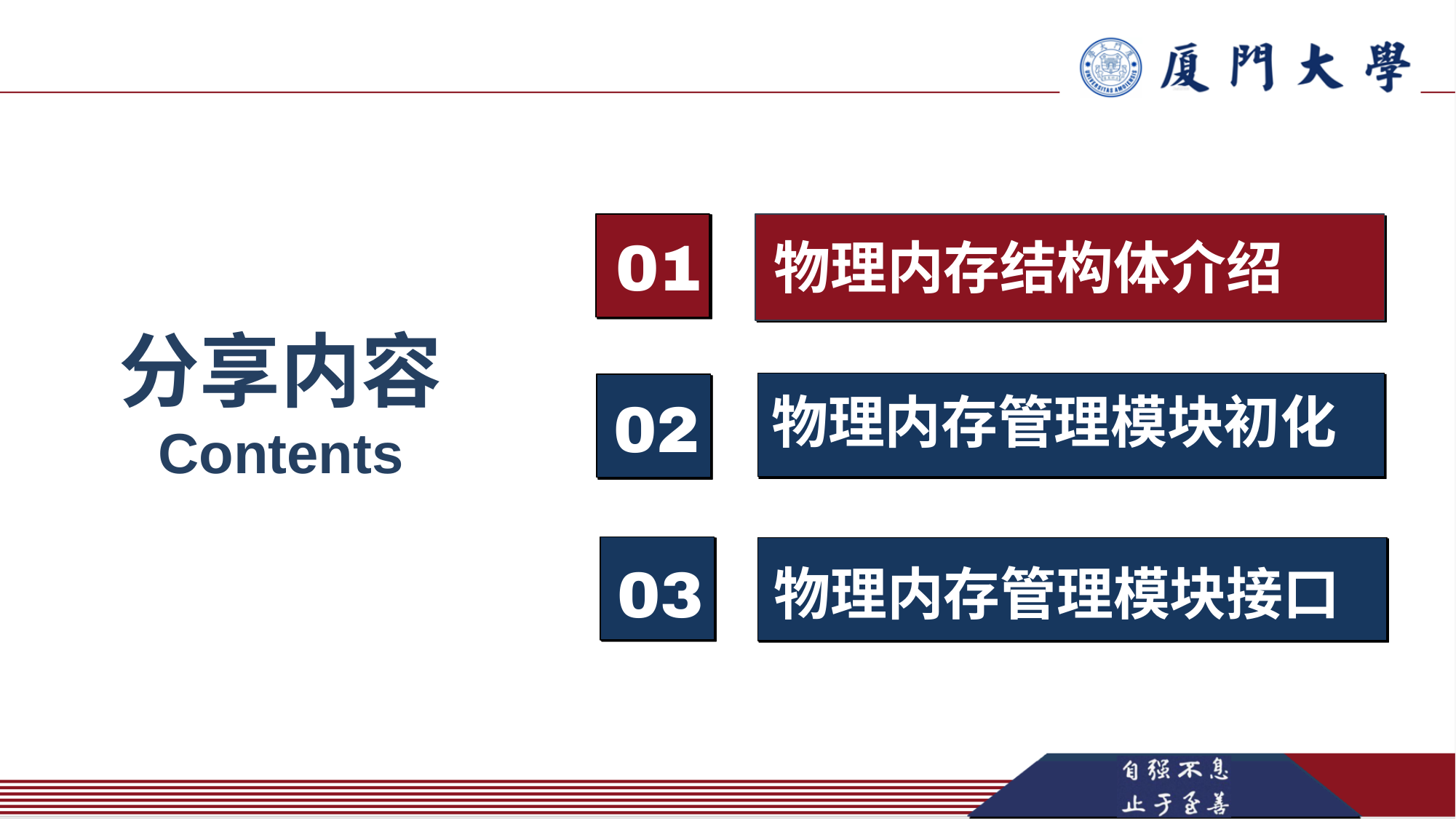

01
物理内存结构体介绍
分享内容
Contents

物理内存管理模块初化
02

03
物理内存管理模块接口